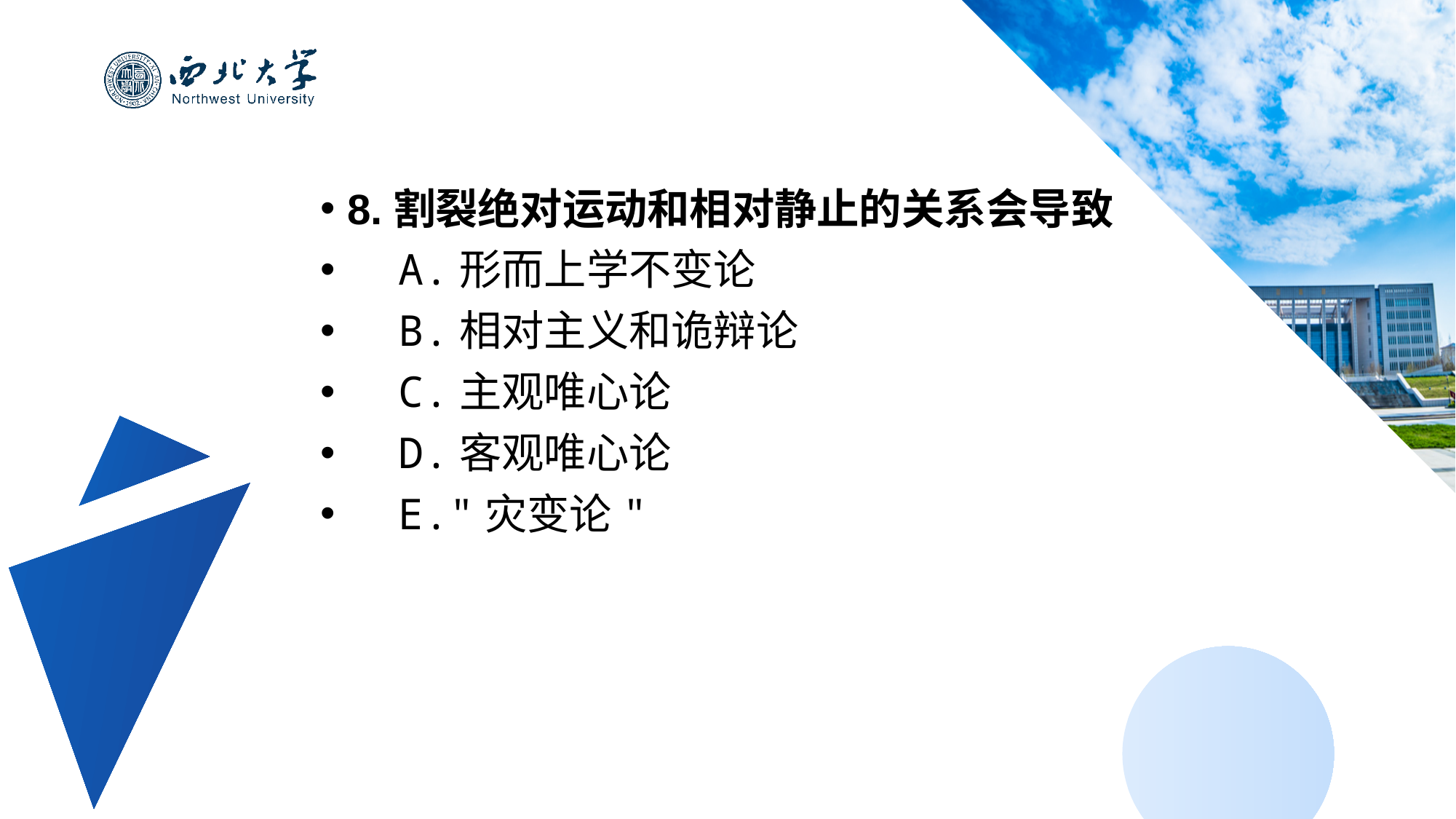

8.割裂绝对运动和相对静止的关系会导致
  A.形而上学不变论
  B.相对主义和诡辩论
  C.主观唯心论
  D.客观唯心论
  E."灾变论"